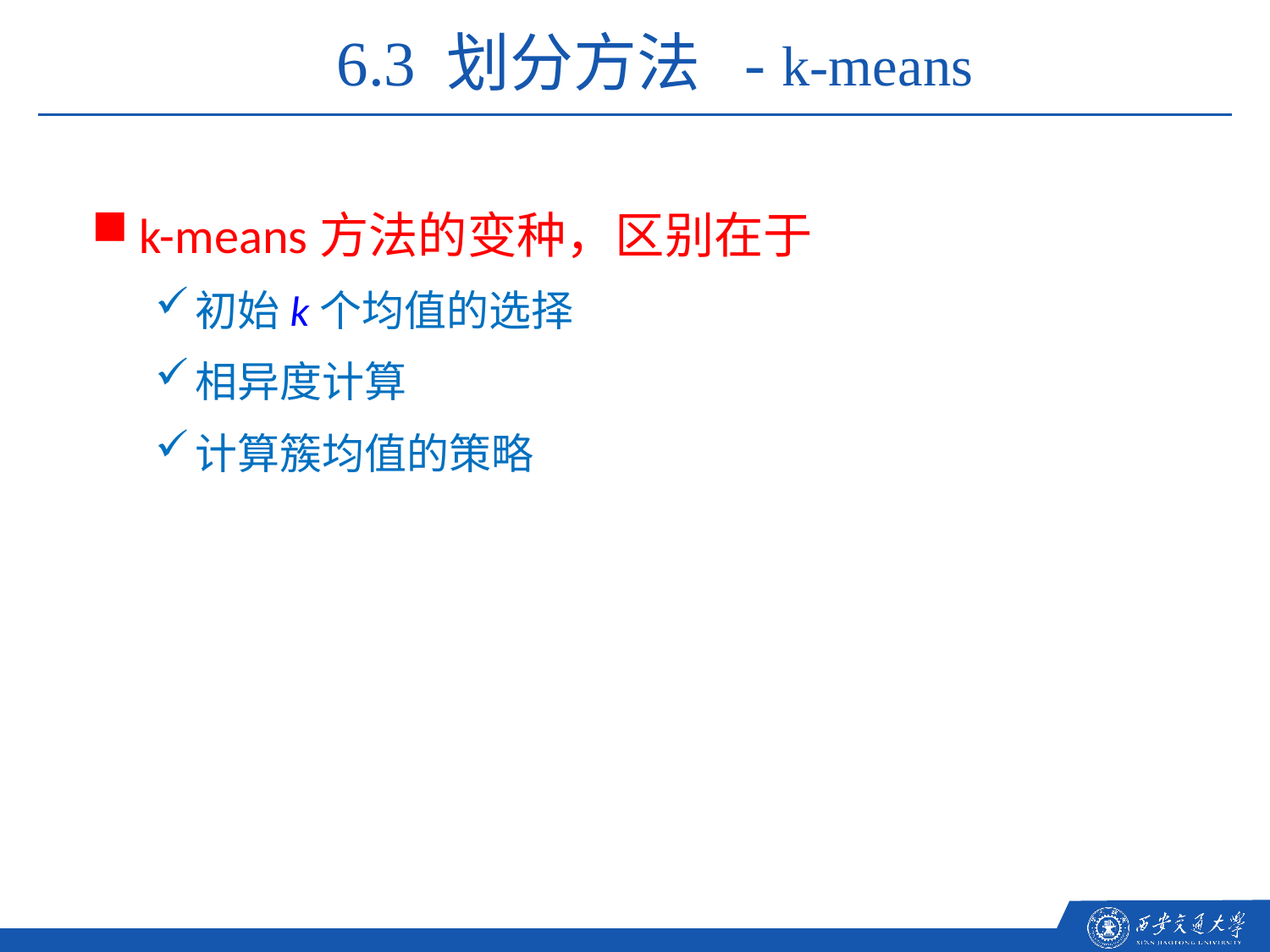

6.3 划分方法  - k-means
k-means方法的变种，区别在于
初始k个均值的选择
相异度计算
计算簇均值的策略